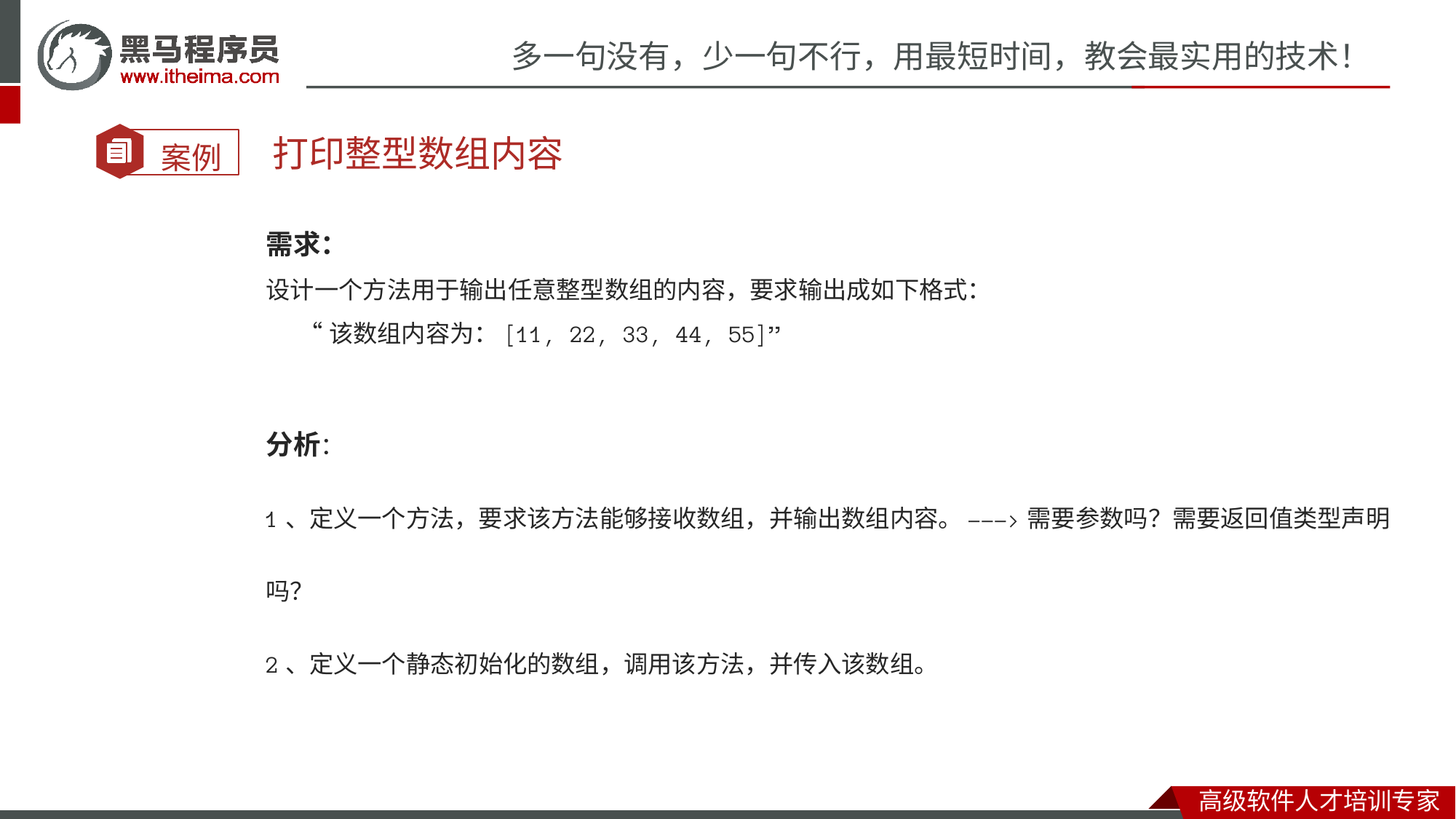

打印整型数组内容
需求：
设计一个方法用于输出任意整型数组的内容，要求输出成如下格式：
      “该数组内容为：[11, 22, 33, 44, 55]”
分析：
1、定义一个方法，要求该方法能够接收数组，并输出数组内容。--->需要参数吗？需要返回值类型声明吗？
2、定义一个静态初始化的数组，调用该方法，并传入该数组。